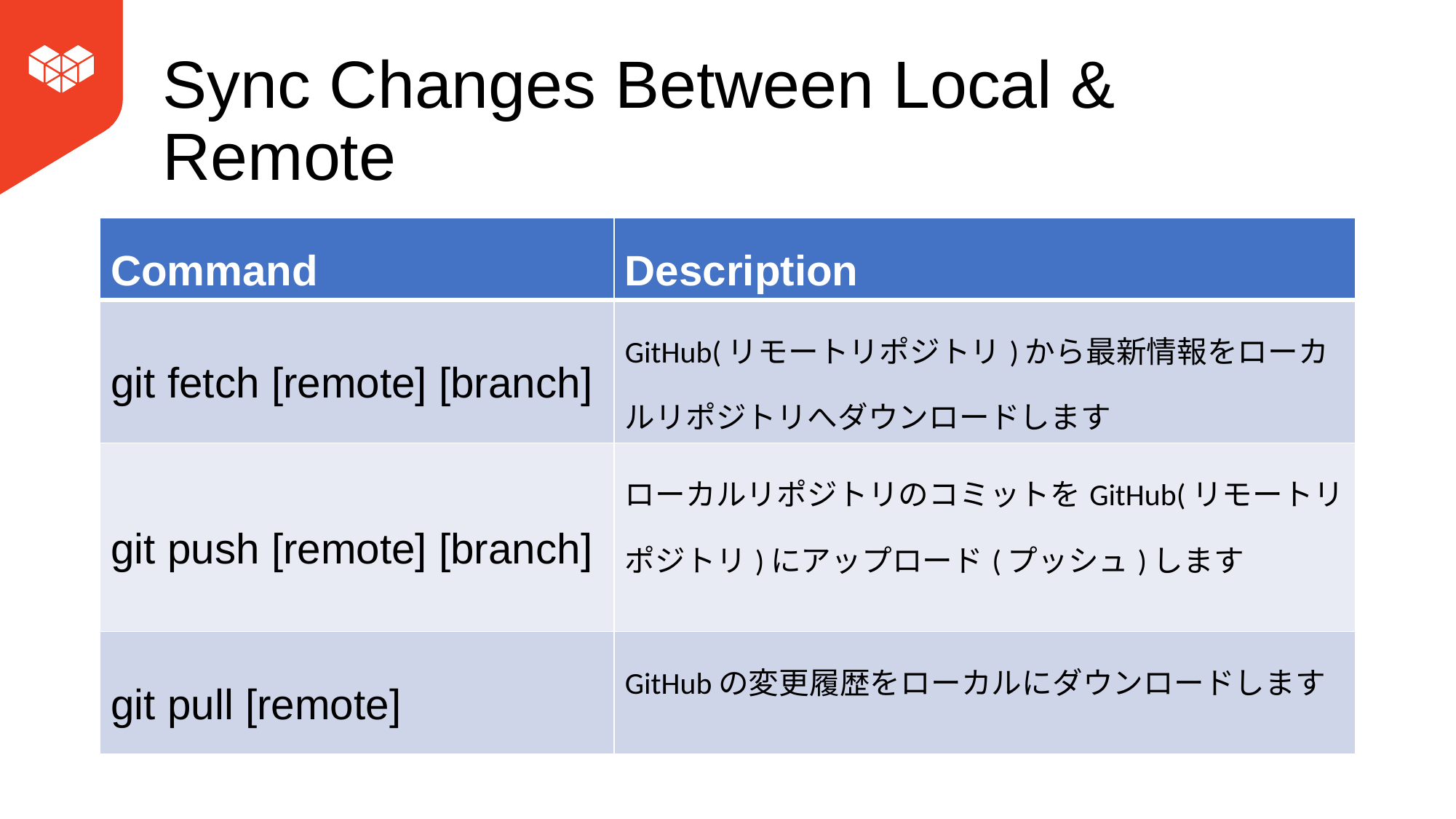

# Sync Changes Between Local & Remote
| Command | Description |
| --- | --- |
| git fetch [remote] [branch] | GitHub(リモートリポジトリ)から最新情報をローカルリポジトリへダウンロードします |
| git push [remote] [branch] | ローカルリポジトリのコミットをGitHub(リモートリポジトリ)にアップロード(プッシュ)します |
| git pull [remote] | GitHubの変更履歴をローカルにダウンロードします |